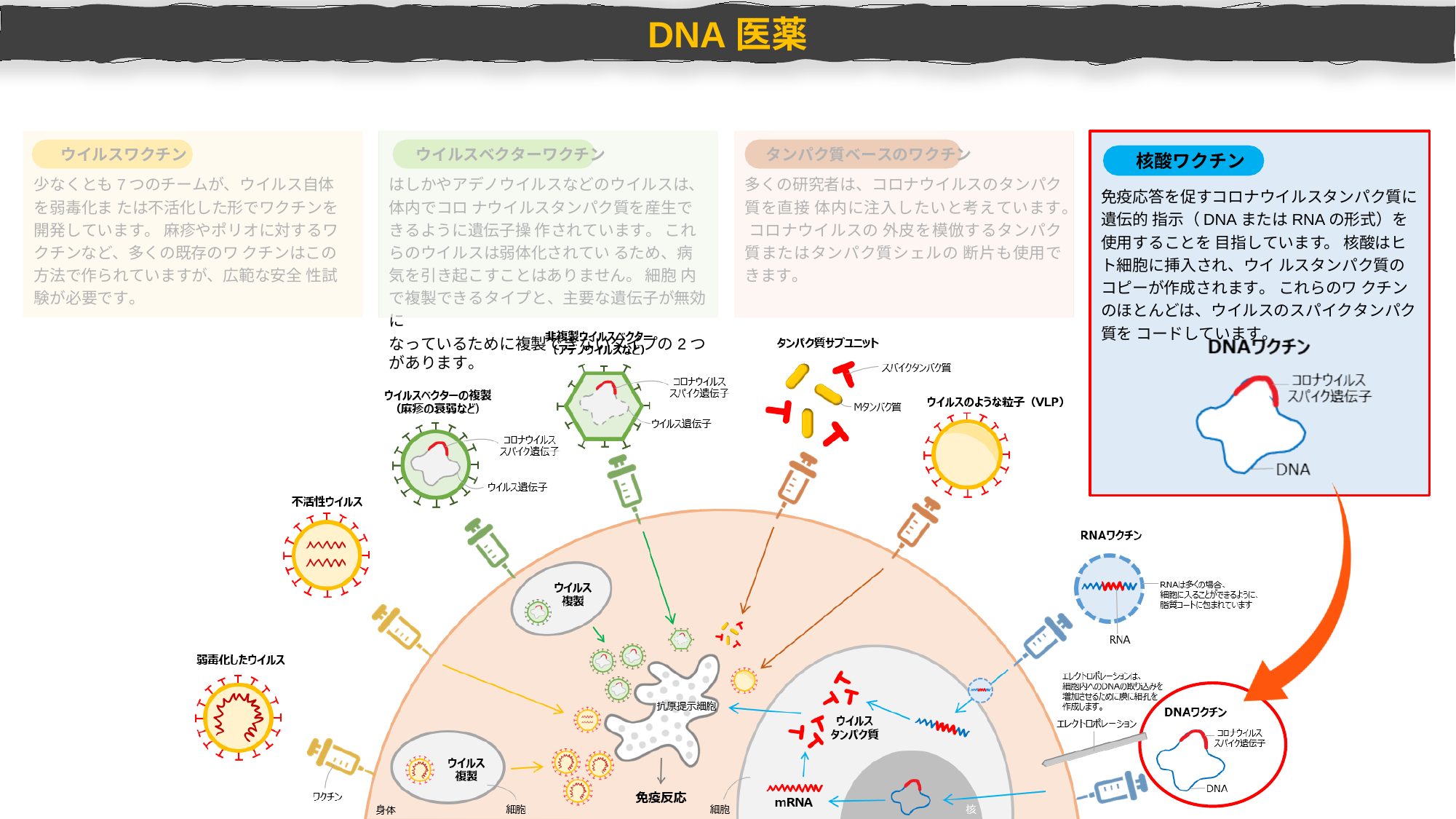

DNA医薬

ウイルスワクチン
少なくとも7つのチームが、ウイルス自体を弱毒化ま たは不活化した形でワクチンを開発しています。 麻疹やポリオに対するワクチンなど、多くの既存のワ クチンはこの方法で作られていますが、広範な安全 性試験が必要です。
ウイルスベクターワクチン
はしかやアデノウイルスなどのウイルスは、体内でコロ ナウイルスタンパク質を産生できるように遺伝子操 作されています。 これらのウイルスは弱体化されてい るため、病気を引き起こすことはありません。 細胞 内で複製できるタイプと、主要な遺伝子が無効に
なっているために複製できないタイプの2つがあります。

タンパク質ベースのワクチン
多くの研究者は、コロナウイルスのタンパク質を直接 体内に注入したいと考えています。 コロナウイルスの 外皮を模倣するタンパク質またはタンパク質シェルの 断片も使用できます。
核酸ワクチン
免疫応答を促すコロナウイルスタンパク質に遺伝的 指示（DNAまたはRNAの形式）を使用することを 目指しています。 核酸はヒト細胞に挿入され、ウイ ルスタンパク質のコピーが作成されます。 これらのワ クチンのほとんどは、ウイルスのスパイクタンパク質を コードしています。